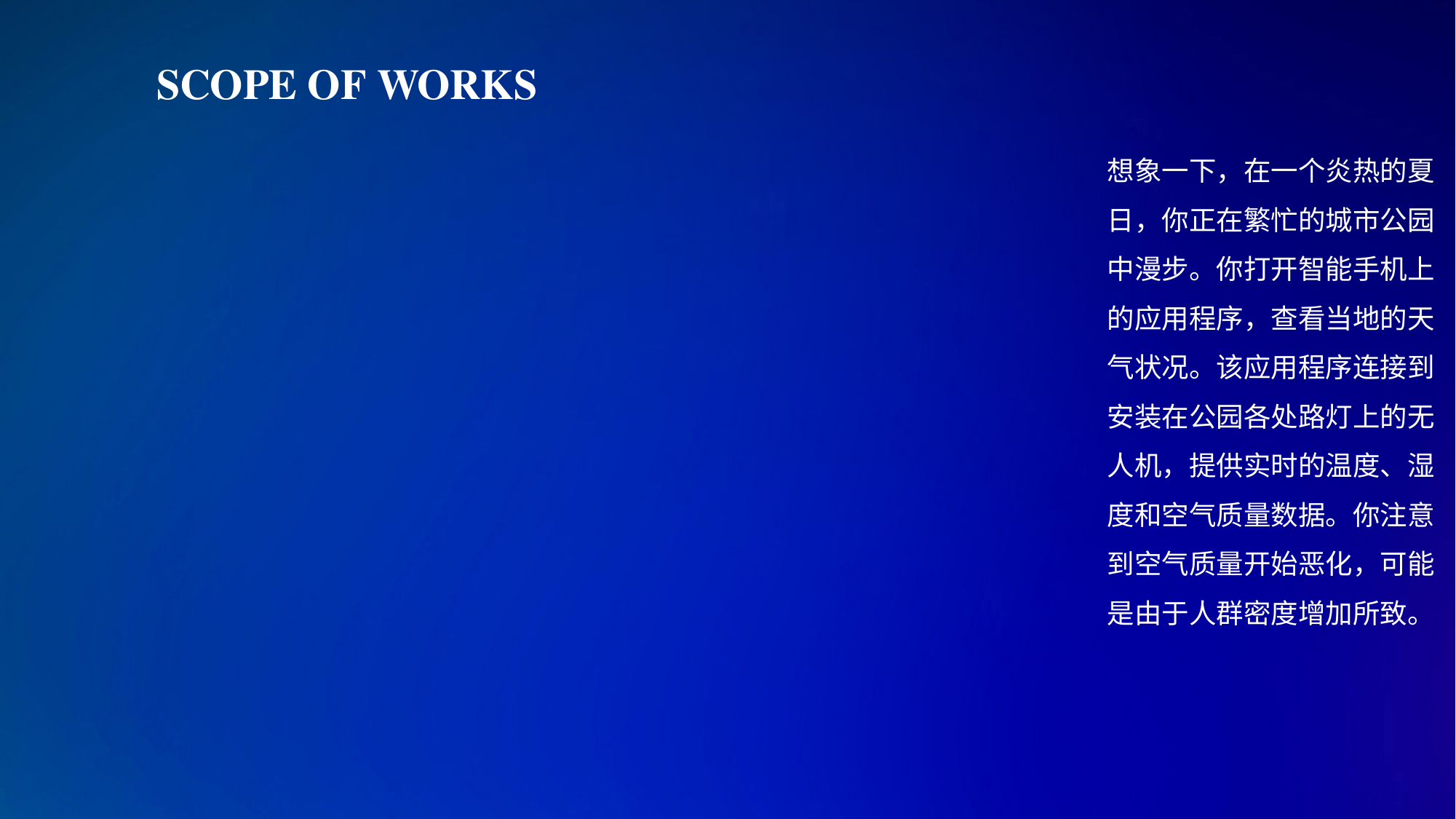

SCOPE OF WORKS

想象一下，在一个炎热的夏日，你正在繁忙的城市公园中漫步。你打开智能手机上的应用程序，查看当地的天气状况。该应用程序连接到安装在公园各处路灯上的无人机，提供实时的温度、湿度和空气质量数据。你注意到空气质量开始恶化，可能是由于人群密度增加所致。
6